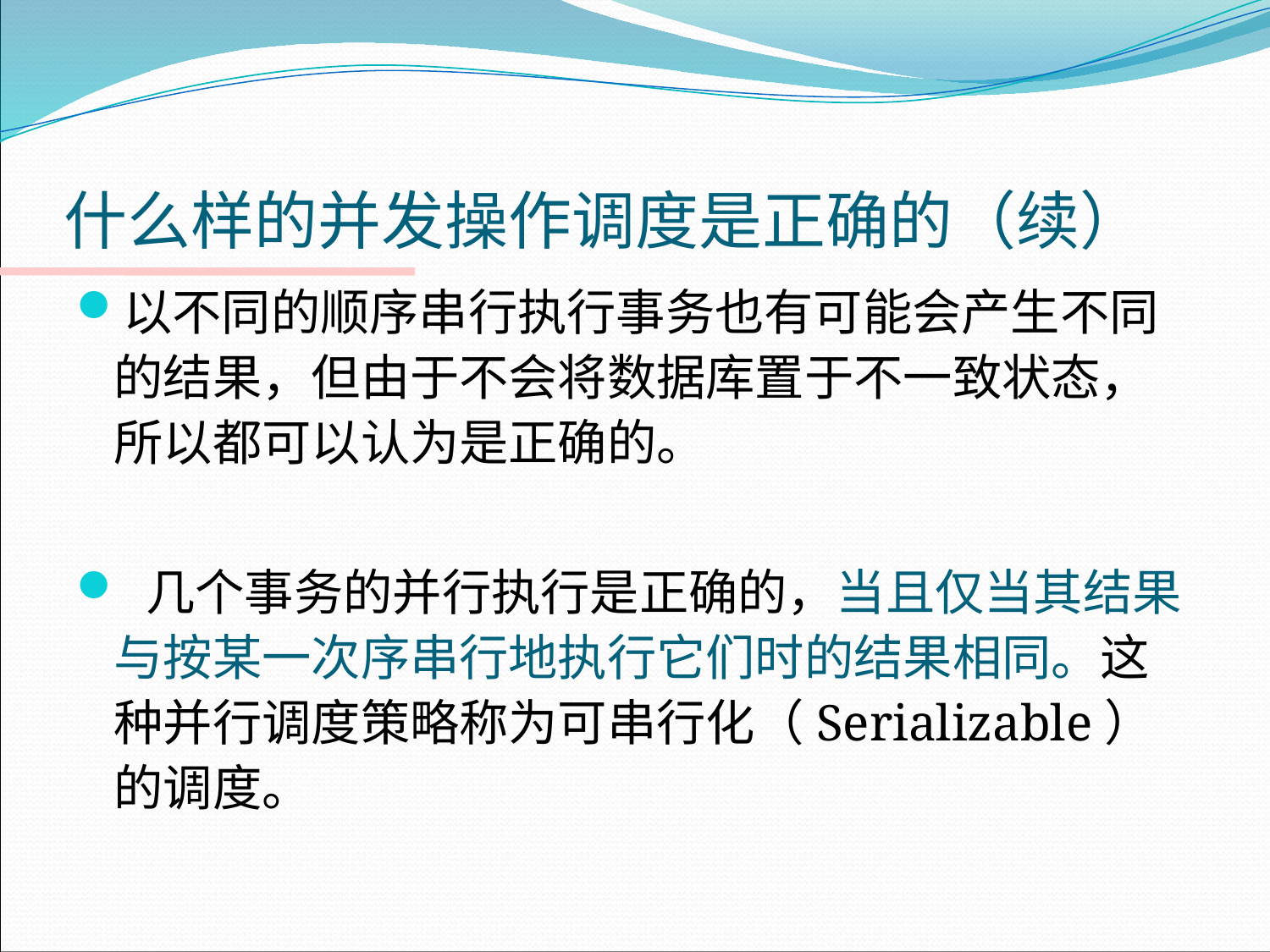

# 什么样的并发操作调度是正确的（续）
以不同的顺序串行执行事务也有可能会产生不同的结果，但由于不会将数据库置于不一致状态，所以都可以认为是正确的。

 几个事务的并行执行是正确的，当且仅当其结果与按某一次序串行地执行它们时的结果相同。这种并行调度策略称为可串行化（Serializable）的调度。
1029